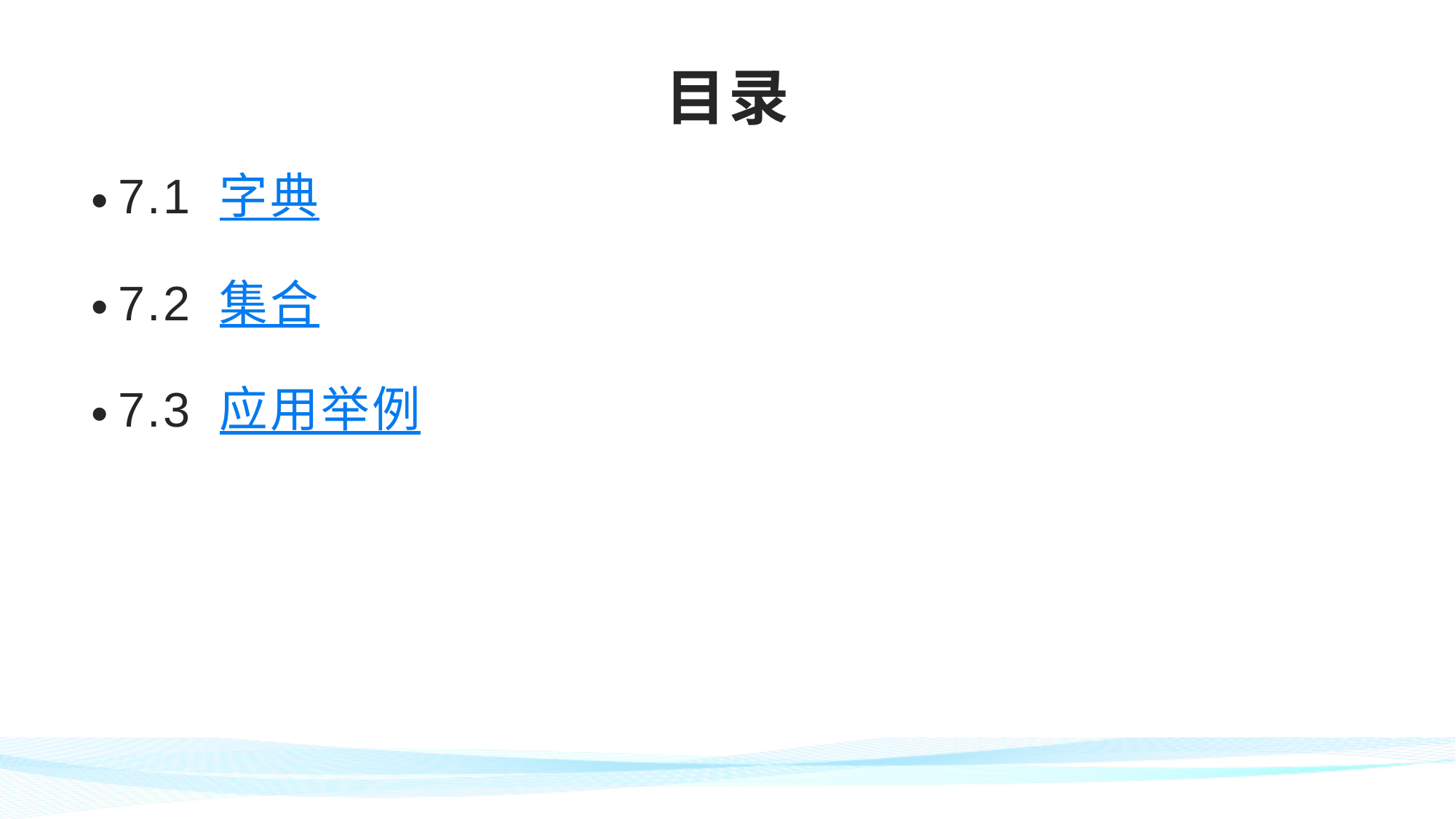

# 目录
7.1 字典
7.2 集合
7.3 应用举例

2